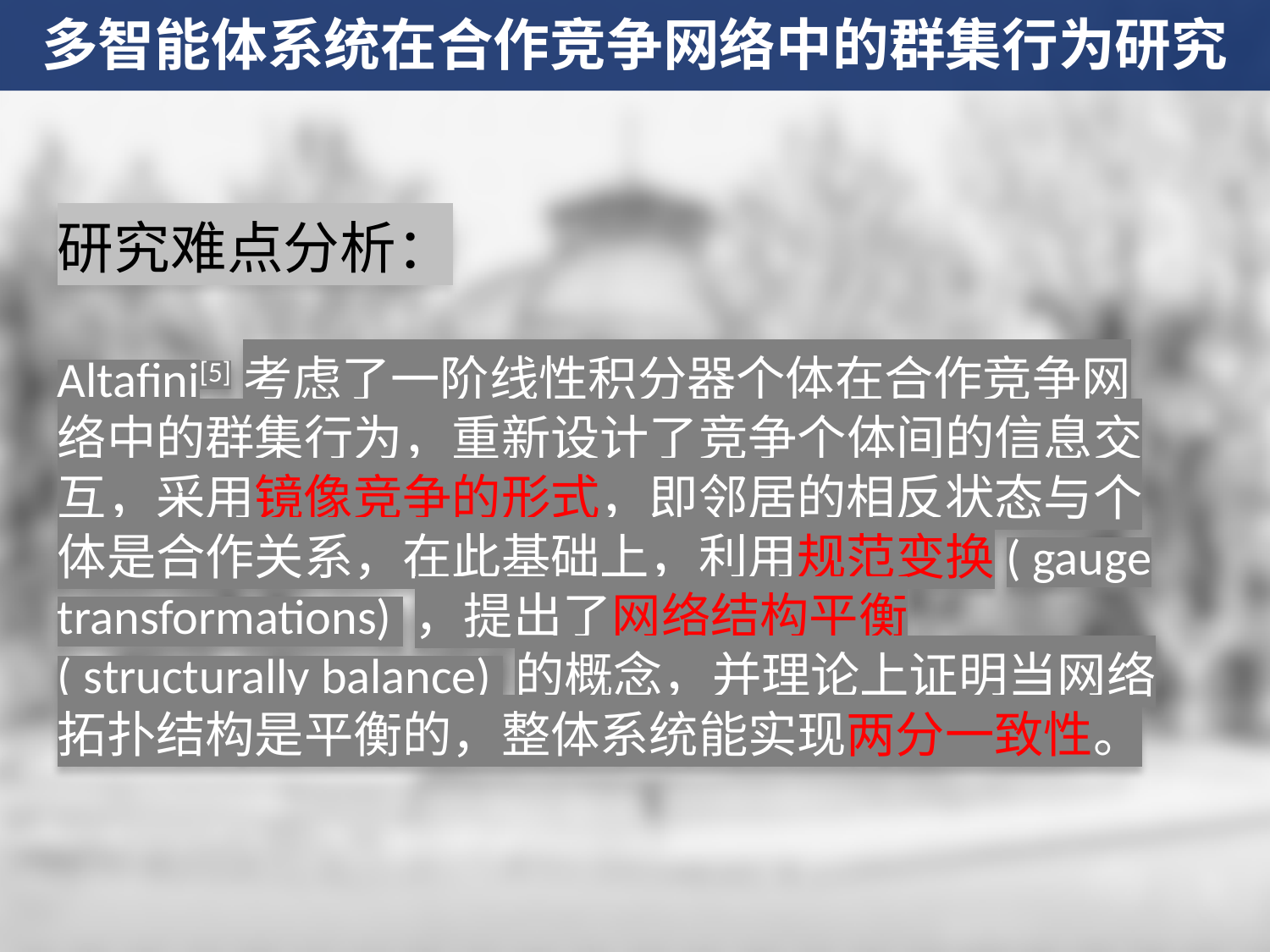

多智能体系统在合作竞争网络中的群集行为研究
研究难点分析：

Altafini[5]考虑了一阶线性积分器个体在合作竞争网络中的群集行为，重新设计了竞争个体间的信息交互，采用镜像竞争的形式，即邻居的相反状态与个体是合作关系，在此基础上，利用规范变换( gauge transformations) ，提出了网络结构平衡( structurally balance) 的概念，并理论上证明当网络拓扑结构是平衡的，整体系统能实现两分一致性。